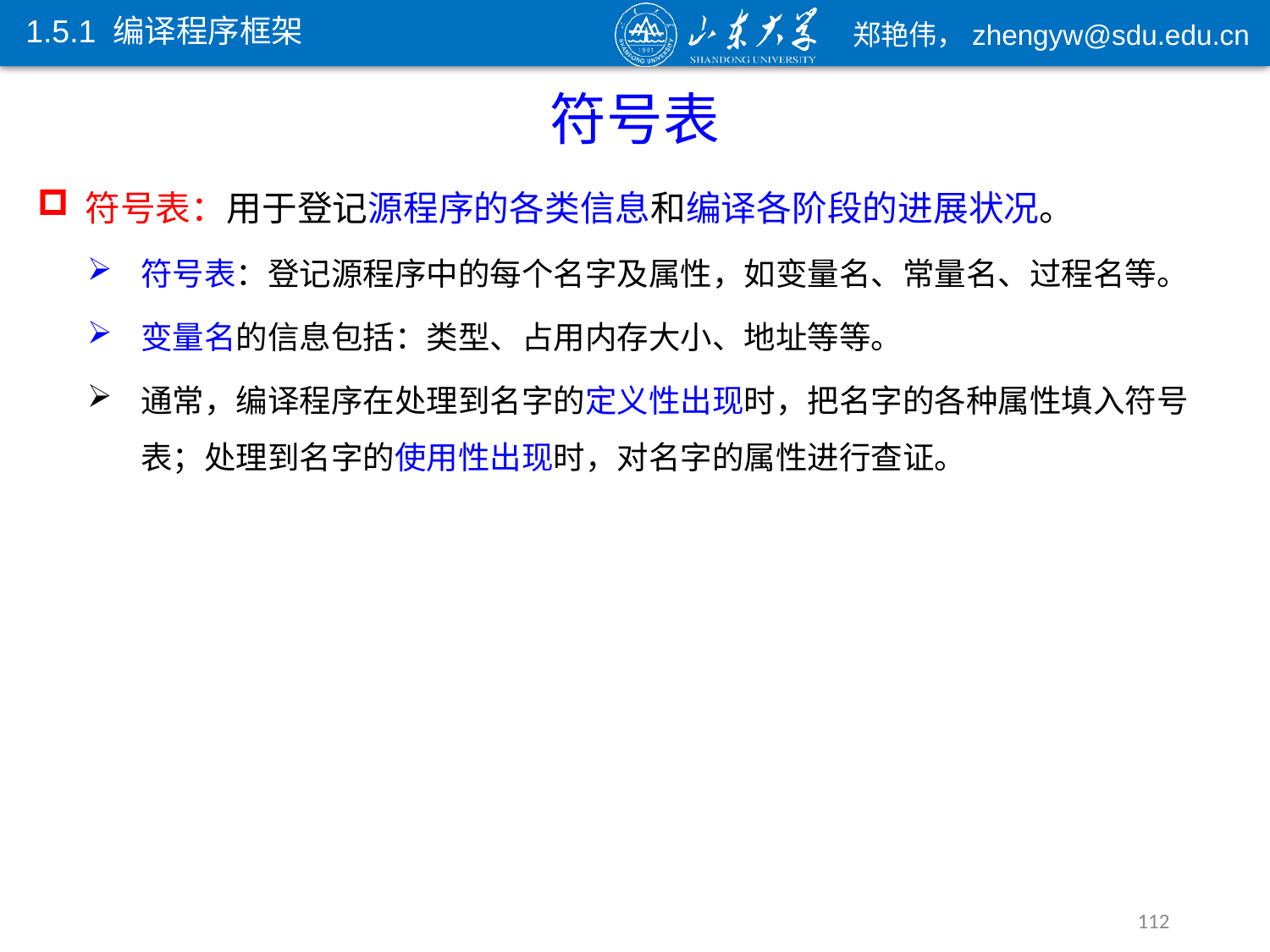

1.5.1 编译程序框架
符号表
符号表：用于登记源程序的各类信息和编译各阶段的进展状况。
符号表：登记源程序中的每个名字及属性，如变量名、常量名、过程名等。
变量名的信息包括：类型、占用内存大小、地址等等。
通常，编译程序在处理到名字的定义性出现时，把名字的各种属性填入符号表；处理到名字的使用性出现时，对名字的属性进行查证。
112